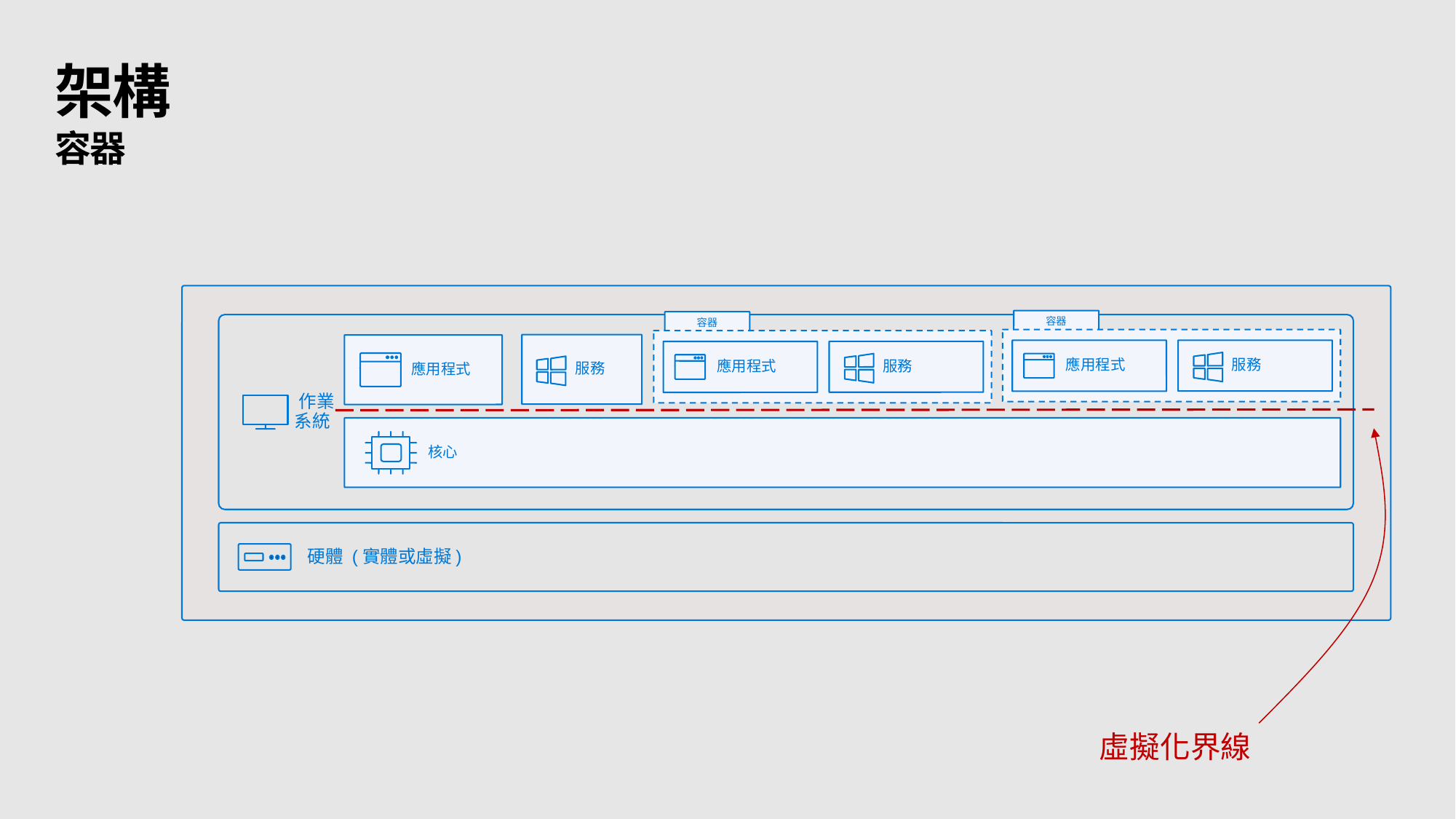

# 架構
容器

容器

應用程式
服務

容器

應用程式
服務

  作業
  系統
服務

   應用程式

        核心

    硬體 (實體或虛擬)

虛擬化界線